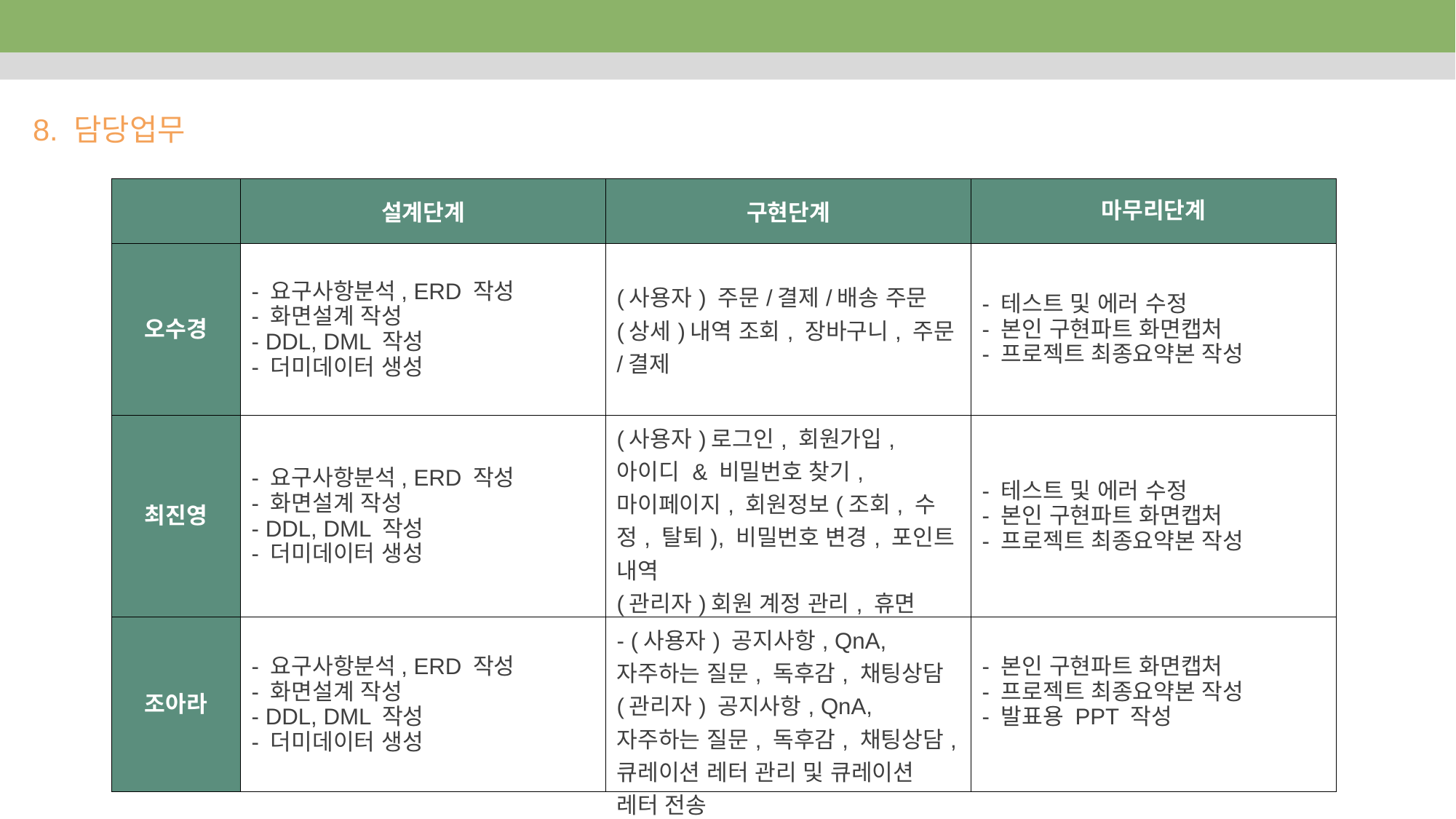

8. 담당업무
|  | 설계단계 | 구현단계 | 마무리단계 |
| --- | --- | --- | --- |
| 오수경 | - 요구사항분석, ERD 작성 - 화면설계 작성 - DDL, DML 작성 - 더미데이터 생성 | (사용자) 주문/결제/배송 주문(상세)내역 조회, 장바구니, 주문/결제 | - 테스트 및 에러 수정 - 본인 구현파트 화면캡처 - 프로젝트 최종요약본 작성 |
| 최진영 | - 요구사항분석, ERD 작성 - 화면설계 작성 - DDL, DML 작성 - 더미데이터 생성 | (사용자)로그인, 회원가입, 아이디 & 비밀번호 찾기, 마이페이지, 회원정보(조회, 수정, 탈퇴), 비밀번호 변경, 포인트 내역 (관리자)회원 계정 관리, 휴면 계정 관리 | - 테스트 및 에러 수정 - 본인 구현파트 화면캡처 - 프로젝트 최종요약본 작성 |
| 조아라 | - 요구사항분석, ERD 작성 - 화면설계 작성 - DDL, DML 작성 - 더미데이터 생성 | - (사용자) 공지사항, QnA, 자주하는 질문, 독후감, 채팅상담 (관리자) 공지사항, QnA, 자주하는 질문, 독후감, 채팅상담, 큐레이션 레터 관리 및 큐레이션 레터 전송 | - 본인 구현파트 화면캡처 - 프로젝트 최종요약본 작성 - 발표용 PPT 작성 |